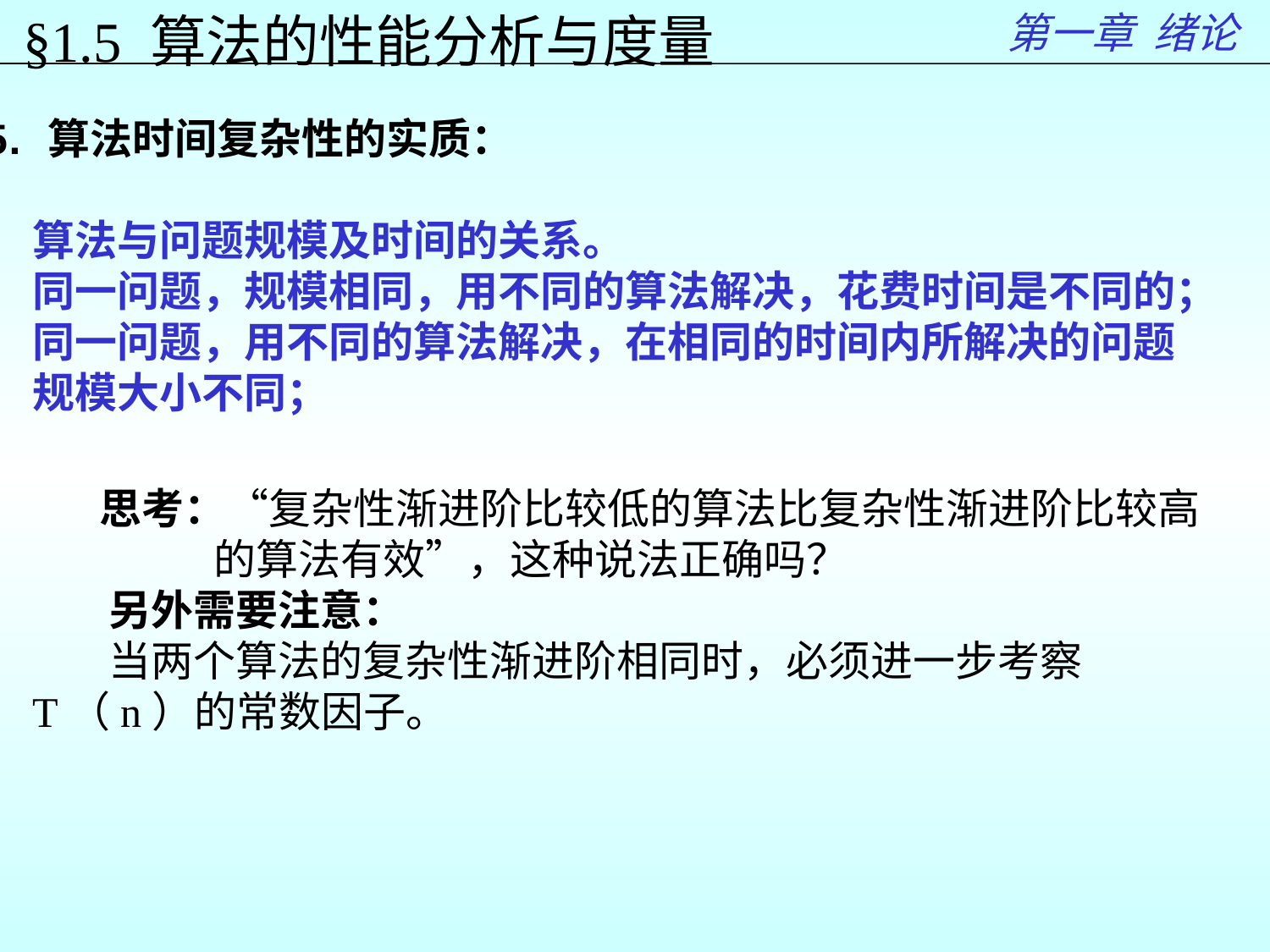

第一章  绪论

§1.5 算法的性能分析与度量
算法时间复杂性的实质：

    算法与问题规模及时间的关系。
    同一问题，规模相同，用不同的算法解决，花费时间是不同的；
    同一问题，用不同的算法解决，在相同的时间内所解决的问题
    规模大小不同；
      思考：“复杂性渐进阶比较低的算法比复杂性渐进阶比较高
                  的算法有效”，这种说法正确吗？
       另外需要注意：
       当两个算法的复杂性渐进阶相同时，必须进一步考察T（n）的常数因子。